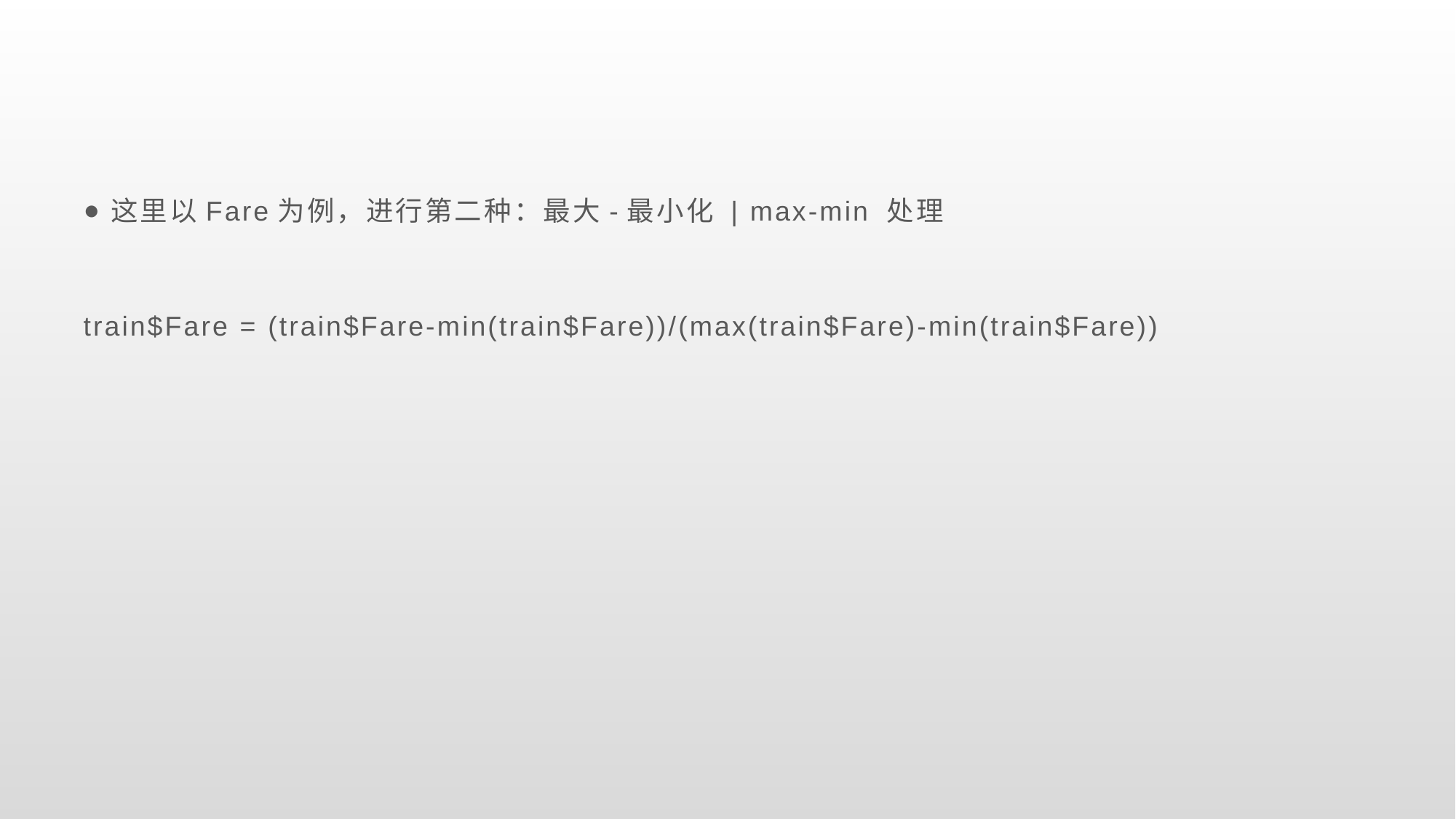

#
这里以Fare为例，进行第二种：最大-最小化 | max-min 处理

train$Fare = (train$Fare-min(train$Fare))/(max(train$Fare)-min(train$Fare))